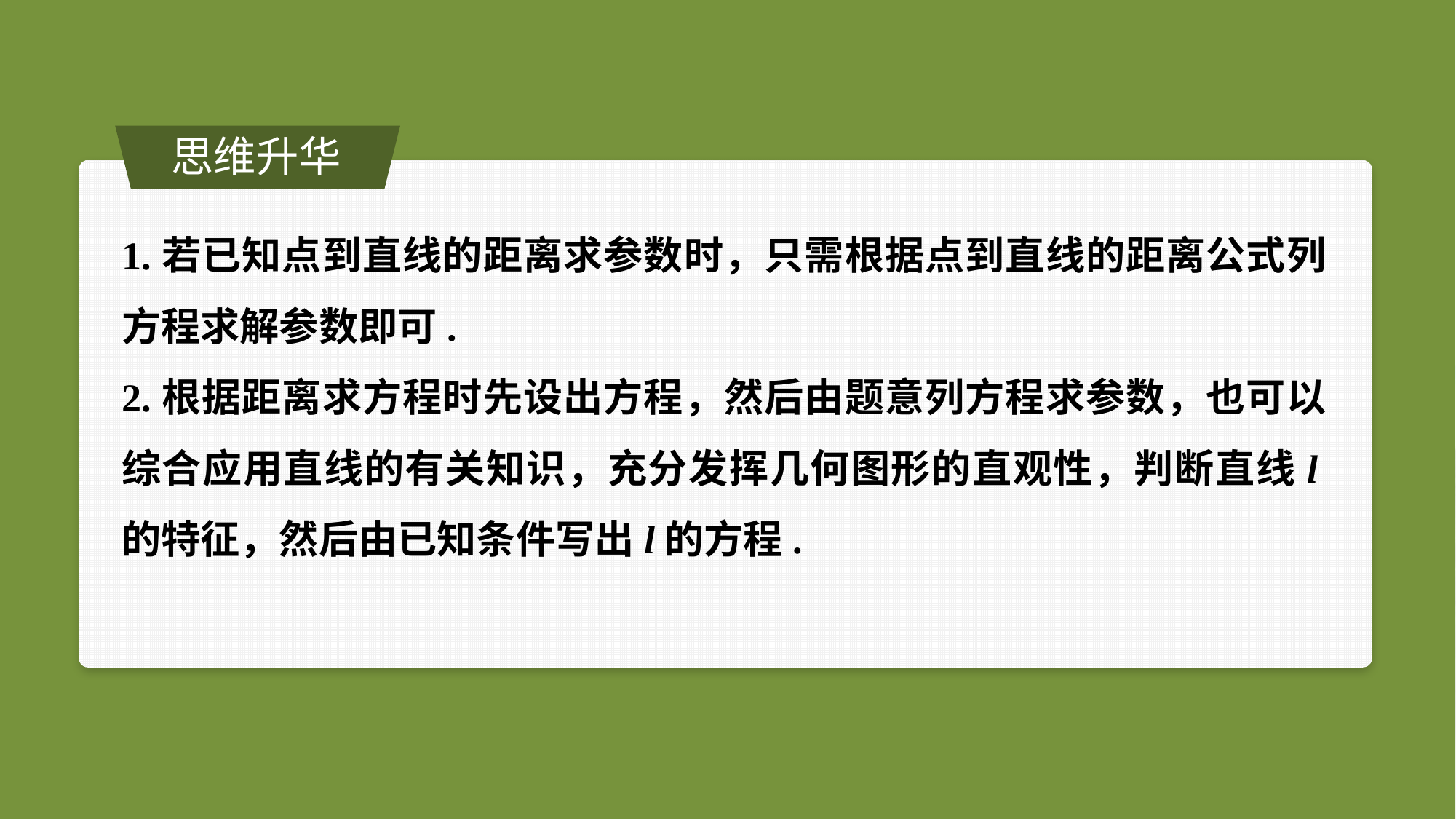

思维升华

1.若已知点到直线的距离求参数时，只需根据点到直线的距离公式列方程求解参数即可.
2.根据距离求方程时先设出方程，然后由题意列方程求参数，也可以综合应用直线的有关知识，充分发挥几何图形的直观性，判断直线l的特征，然后由已知条件写出l的方程.